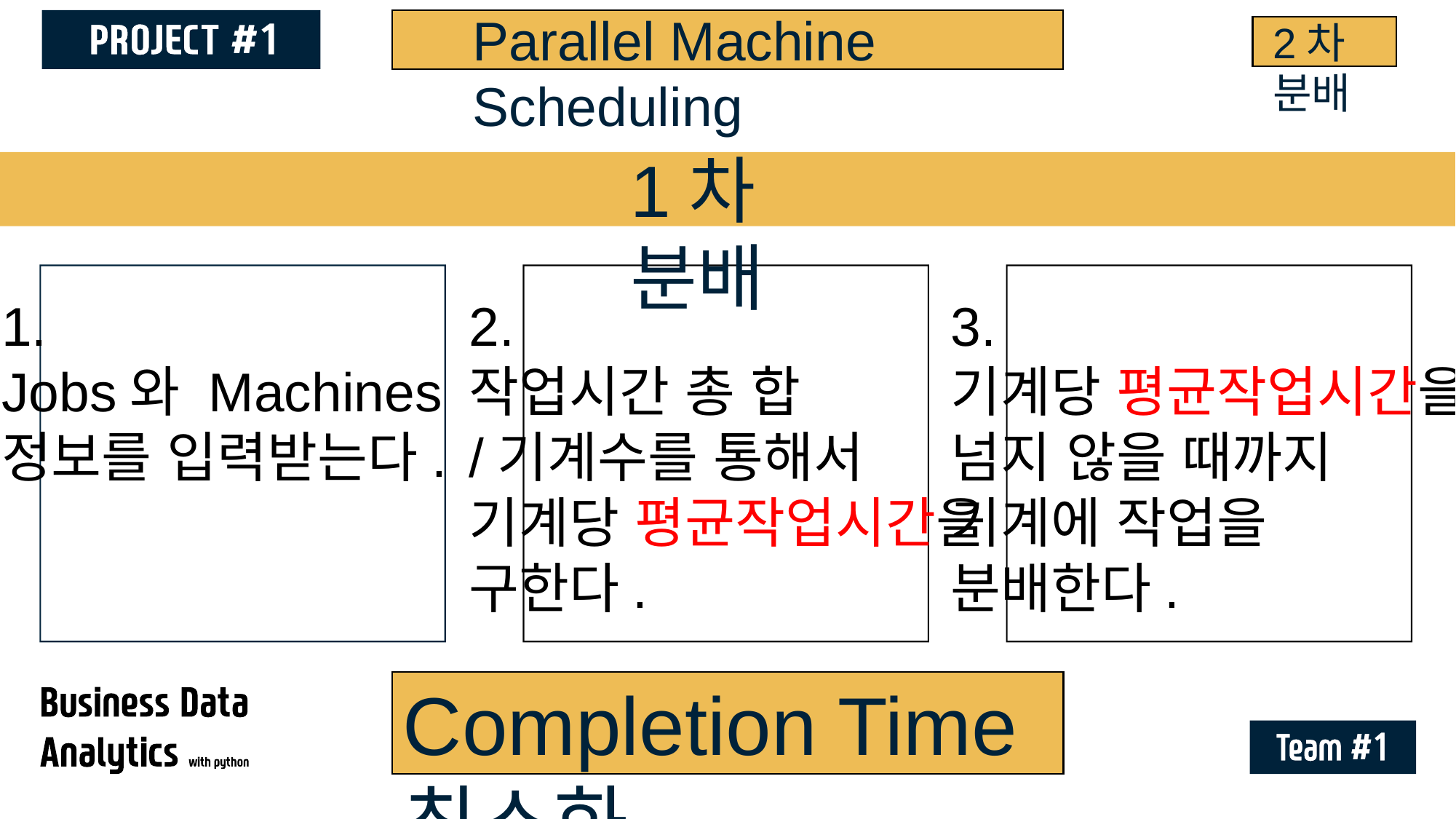

Parallel Machine Scheduling

2차 분배

1차 분배

1.
Jobs와 Machines
정보를 입력받는다.
2.
작업시간 총 합
/기계수를 통해서
기계당 평균작업시간을
구한다.
3.
기계당 평균작업시간을
넘지 않을 때까지
기계에 작업을
분배한다.
Completion Time 최소화